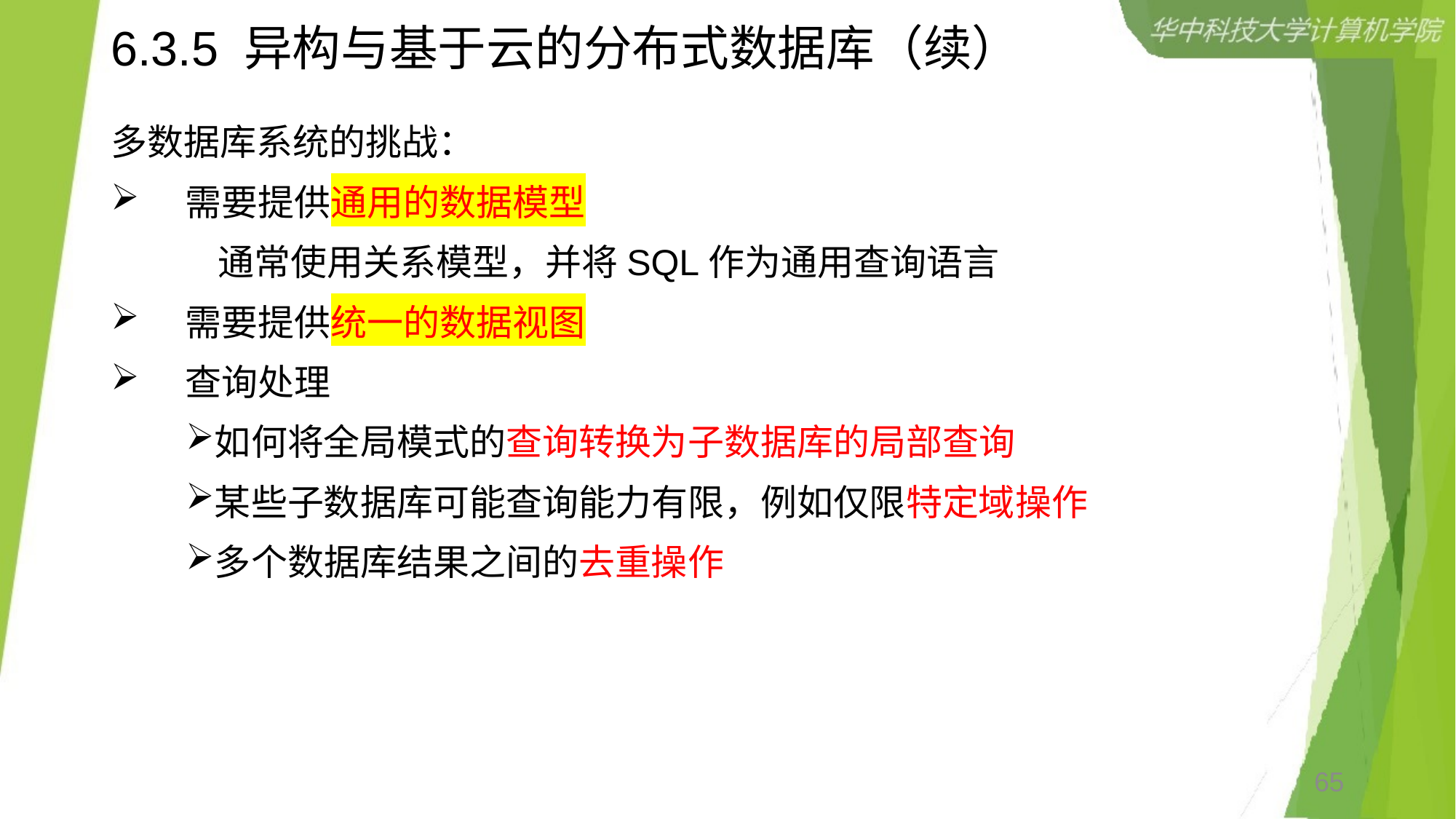

# 6.3.5 异构与基于云的分布式数据库（续）
多数据库系统的挑战：
   需要提供通用的数据模型
            通常使用关系模型，并将SQL作为通用查询语言
   需要提供统一的数据视图
   查询处理
如何将全局模式的查询转换为子数据库的局部查询
某些子数据库可能查询能力有限，例如仅限特定域操作
多个数据库结果之间的去重操作
65